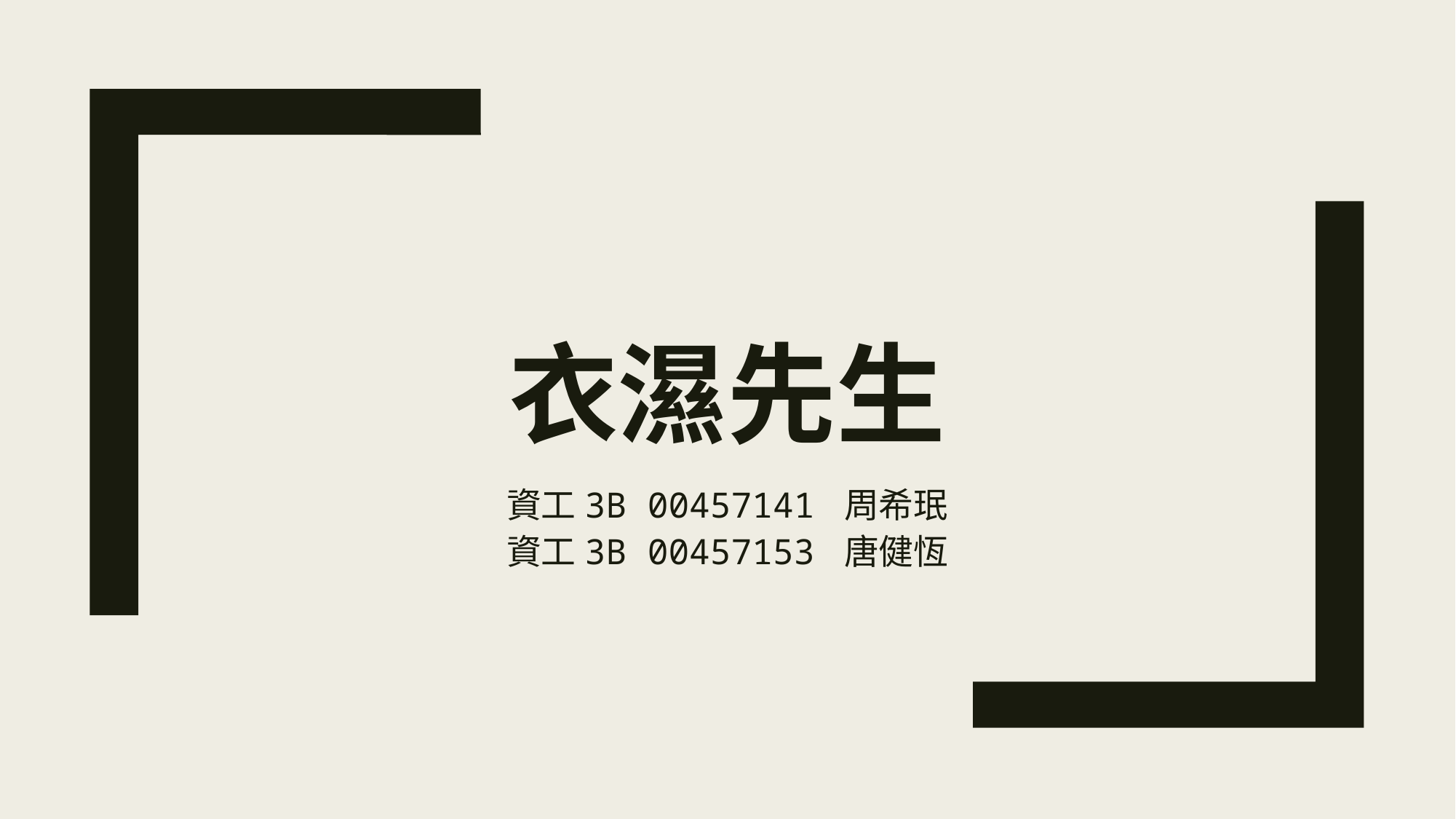

# 衣濕先生
資工3B 00457141 周希珉
資工3B 00457153 唐健恆